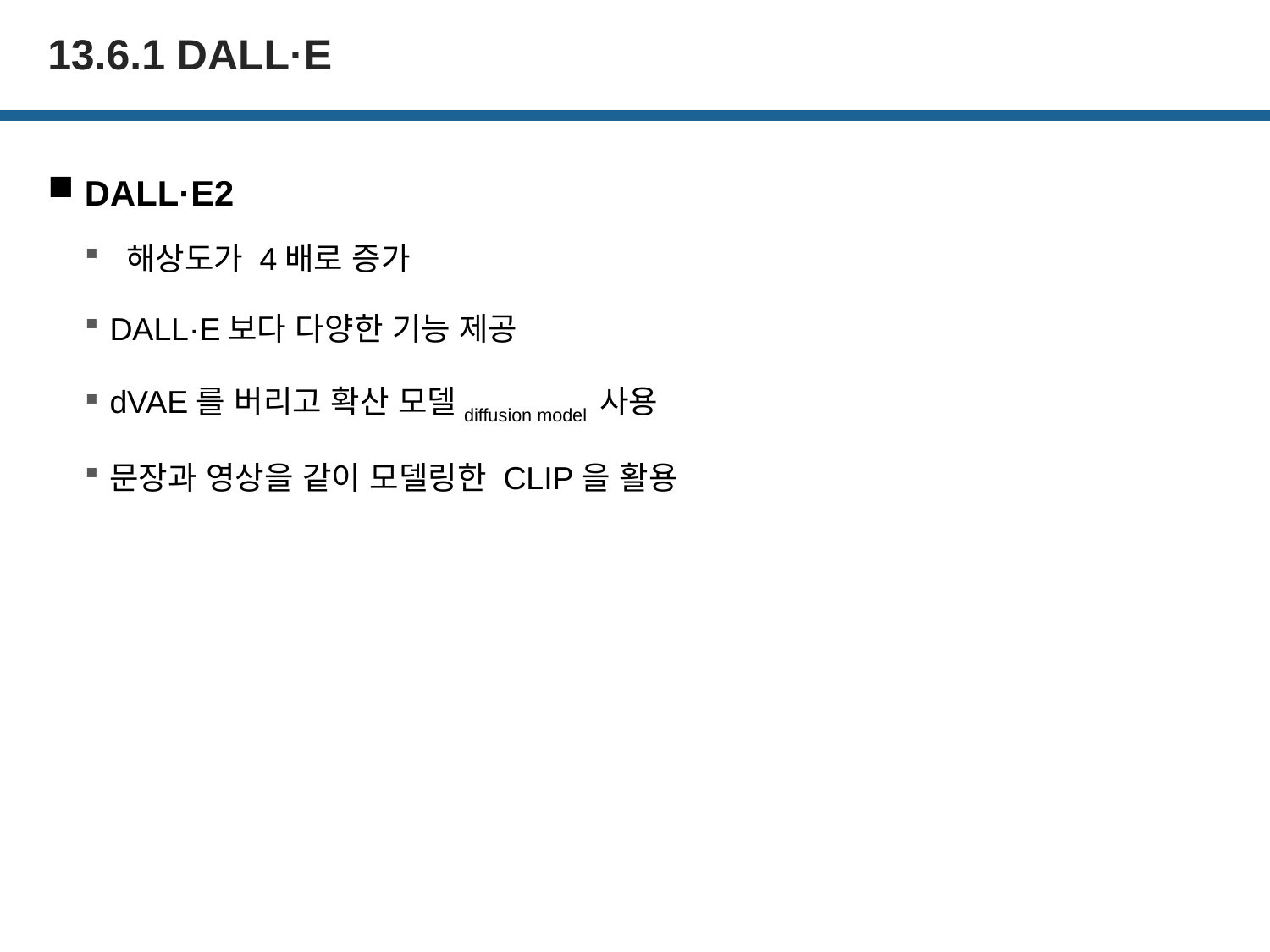

# 13.6.1 DALL·E
DALL·E2
 해상도가 4배로 증가
DALL·E보다 다양한 기능 제공
dVAE를 버리고 확산 모델diffusion model 사용
문장과 영상을 같이 모델링한 CLIP을 활용